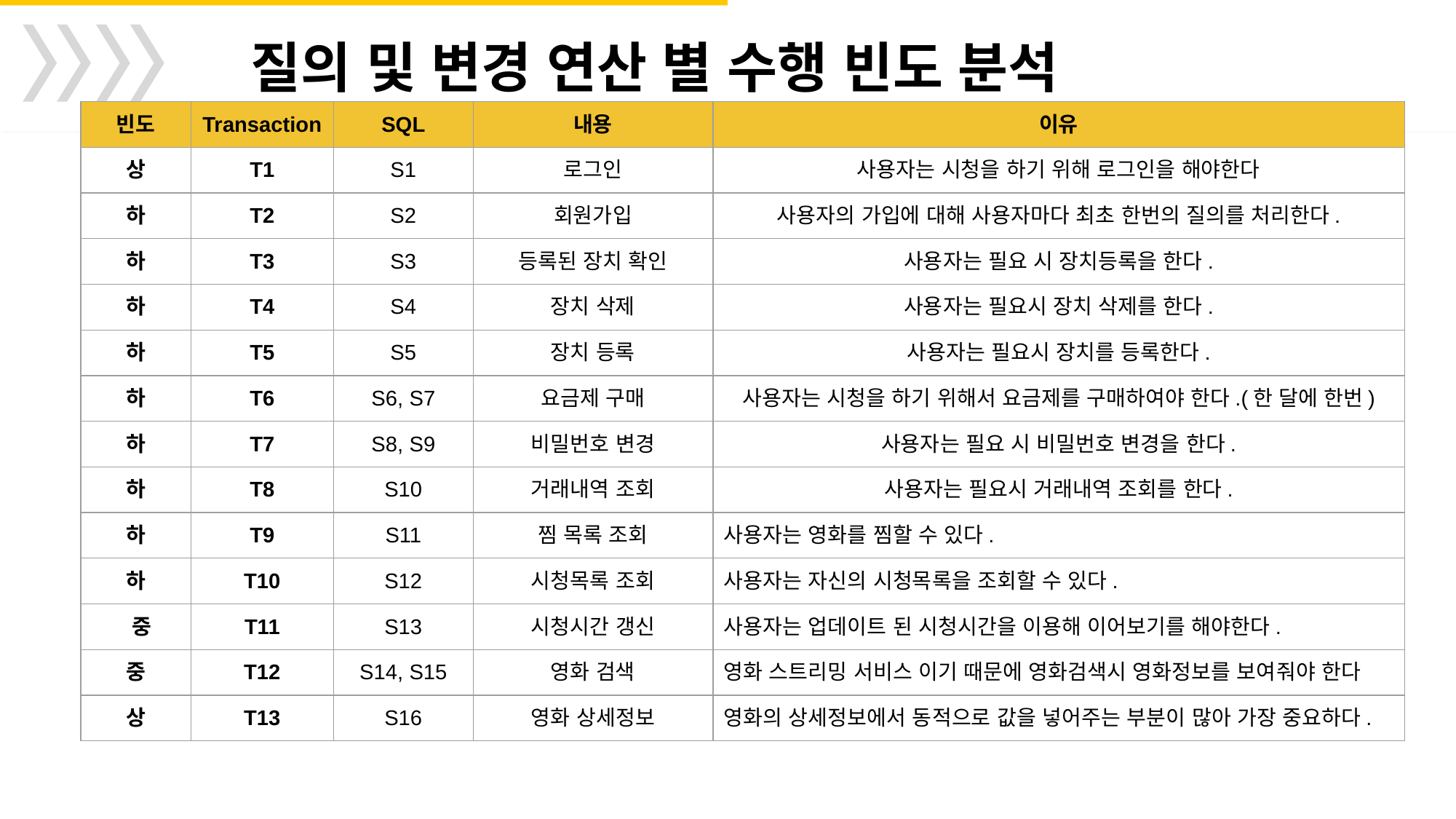

질의 및 변경 연산 별 수행 빈도 분석
| 빈도 | Transaction | SQL | 내용 | 이유 |
| --- | --- | --- | --- | --- |
| 상 | T1 | S1 | 로그인 | 사용자는 시청을 하기 위해 로그인을 해야한다 |
| 하 | T2 | S2 | 회원가입 | 사용자의 가입에 대해 사용자마다 최초 한번의 질의를 처리한다. |
| 하 | T3 | S3 | 등록된 장치 확인 | 사용자는 필요 시 장치등록을 한다. |
| 하 | T4 | S4 | 장치 삭제 | 사용자는 필요시 장치 삭제를 한다. |
| 하 | T5 | S5 | 장치 등록 | 사용자는 필요시 장치를 등록한다. |
| 하 | T6 | S6, S7 | 요금제 구매 | 사용자는 시청을 하기 위해서 요금제를 구매하여야 한다.(한 달에 한번) |
| 하 | T7 | S8, S9 | 비밀번호 변경 | 사용자는 필요 시 비밀번호 변경을 한다. |
| 하 | T8 | S10 | 거래내역 조회 | 사용자는 필요시 거래내역 조회를 한다. |
| 하 | T9 | S11 | 찜 목록 조회 | 사용자는 영화를 찜할 수 있다. |
| 하 | T10 | S12 | 시청목록 조회 | 사용자는 자신의 시청목록을 조회할 수 있다. |
| 중 | T11 | S13 | 시청시간 갱신 | 사용자는 업데이트 된 시청시간을 이용해 이어보기를 해야한다. |
| 중 | T12 | S14, S15 | 영화 검색 | 영화 스트리밍 서비스 이기 때문에 영화검색시 영화정보를 보여줘야 한다 |
| 상 | T13 | S16 | 영화 상세정보 | 영화의 상세정보에서 동적으로 값을 넣어주는 부분이 많아 가장 중요하다. |